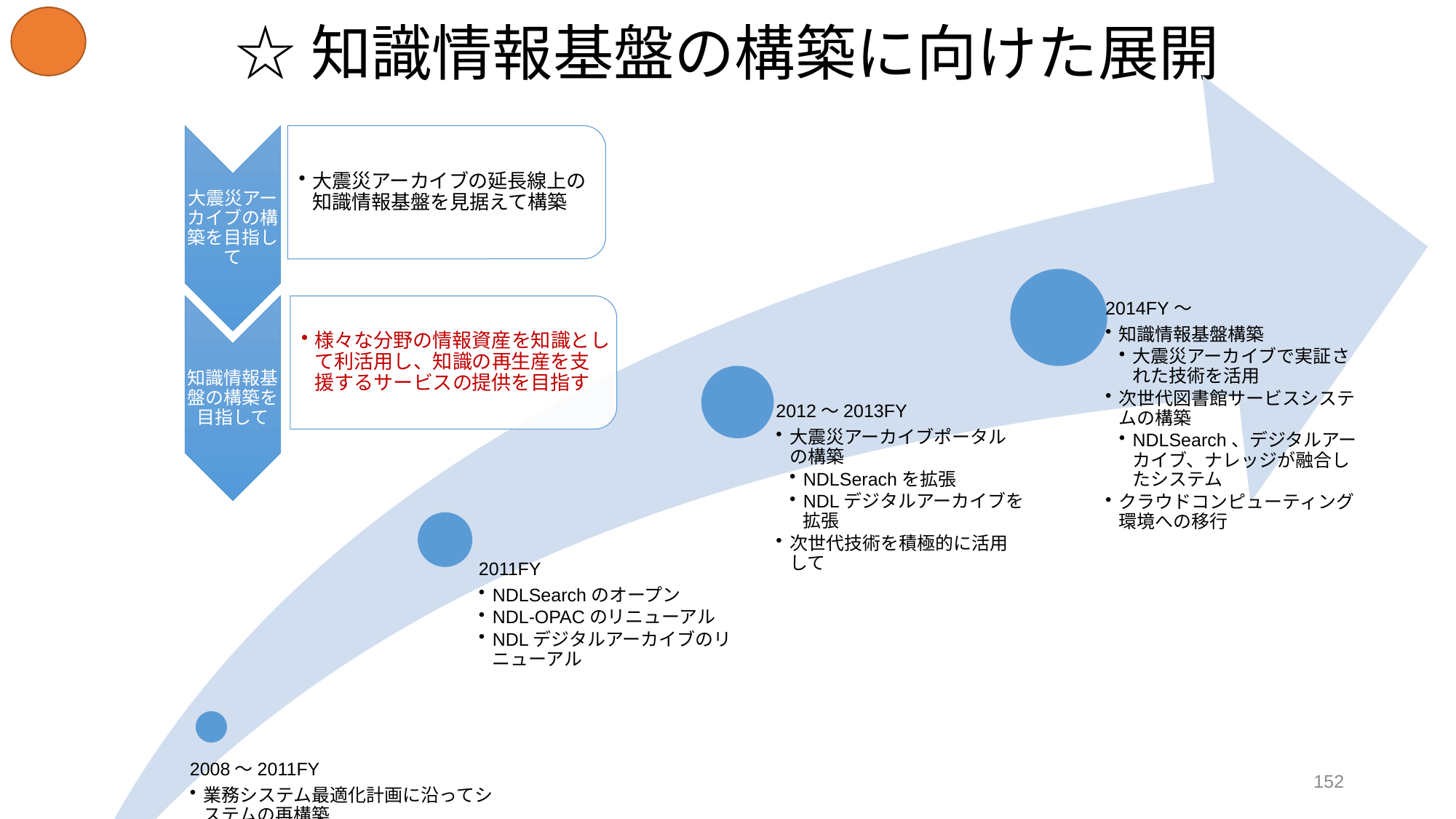

# ☆知識情報基盤の構築に向けた展開

2008～2011FY
業務システム最適化計画に沿ってシステムの再構築
2011FY
NDLSearchのオープン
NDL-OPACのリニューアル
NDLデジタルアーカイブのリニューアル
2012～2013FY
大震災アーカイブポータルの構築
NDLSerachを拡張
NDLデジタルアーカイブを拡張
次世代技術を積極的に活用して
2014FY～
知識情報基盤構築
大震災アーカイブで実証された技術を活用
次世代図書館サービスシステムの構築
NDLSearch、デジタルアーカイブ、ナレッジが融合したシステム
クラウドコンピューティング環境への移行

大震災アーカイブの構築を目指して
大震災アーカイブの延長線上の知識情報基盤を見据えて構築
知識情報基盤の構築を目指して
様々な分野の情報資産を知識として利活用し、知識の再生産を支援するサービスの提供を目指す

152